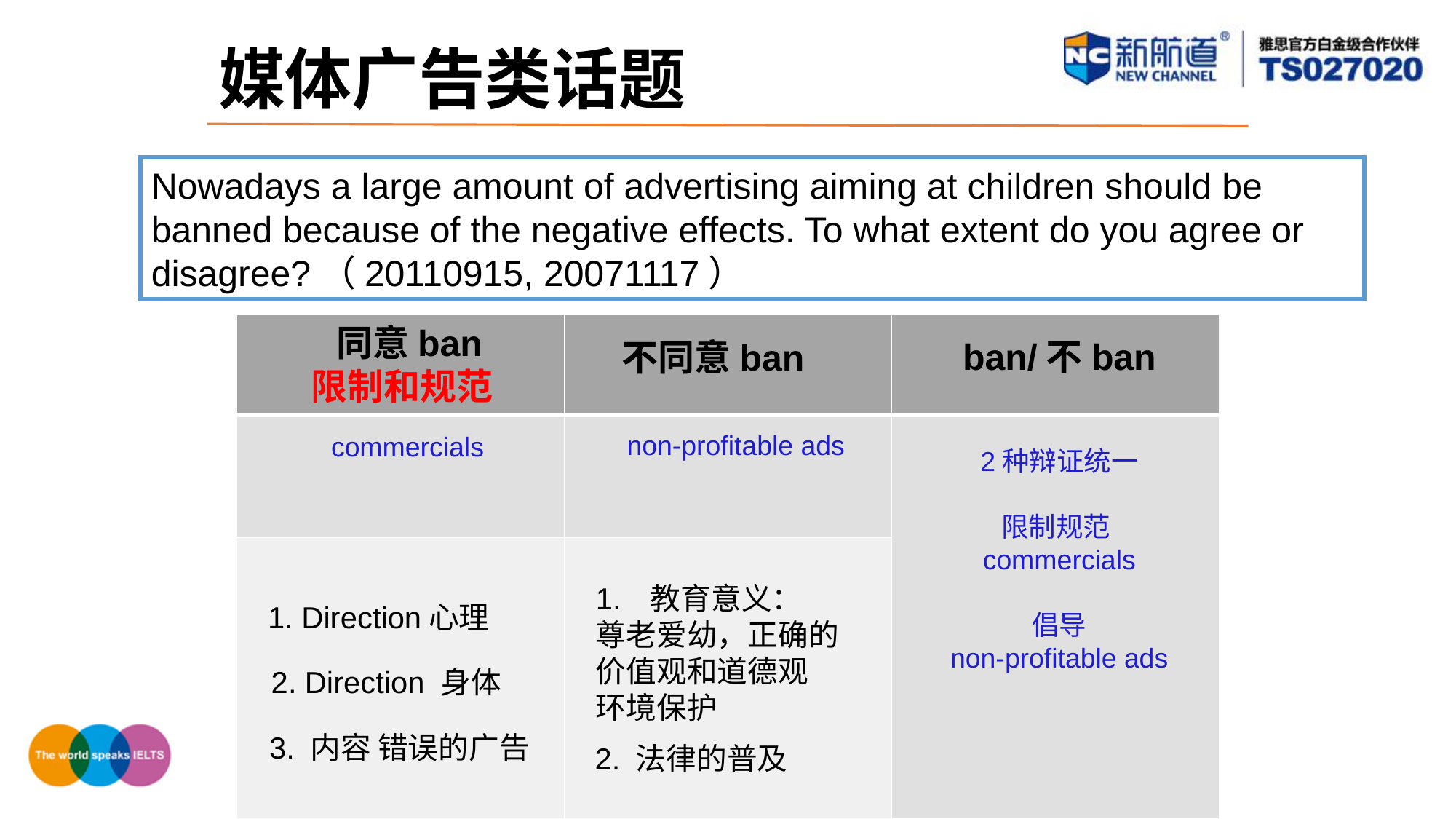

媒体广告类话题
Nowadays a large amount of advertising aiming at children should be banned because of the negative effects. To what extent do you agree or disagree?（20110915, 20071117）
|  |  |  |
| --- | --- | --- |
|  |  |  |
|  |  |  |
  同意ban
限制和规范
ban/不ban
不同意ban
non-profitable ads
commercials
2种辩证统一

限制规范commercials

倡导
non-profitable ads
教育意义：
尊老爱幼，正确的价值观和道德观
环境保护

1. Direction心理
2. Direction 身体
3. 内容 错误的广告
2. 法律的普及